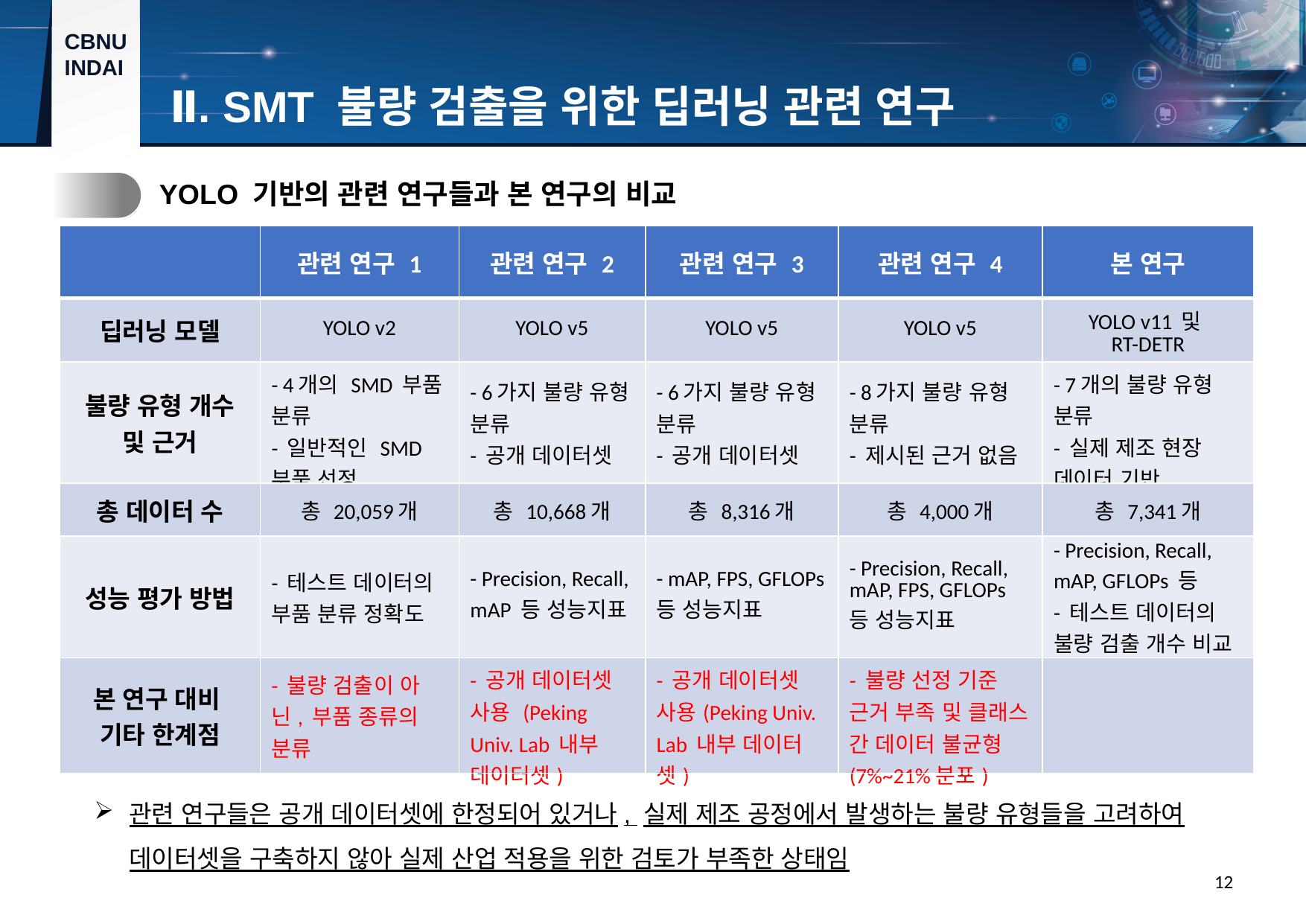

Ⅱ. SMT 불량 검출을 위한 딥러닝 관련 연구

3.
YOLO 기반의 관련 연구들과 본 연구의 비교
|  | 관련 연구 1 | 관련 연구 2 | 관련 연구 3 | 관련 연구 4 | 본 연구 |
| --- | --- | --- | --- | --- | --- |
| 딥러닝 모델 | YOLO v2 | YOLO v5 | YOLO v5 | YOLO v5 | YOLO v11 및 RT-DETR |
| 불량 유형 개수 및 근거 | - 4개의 SMD 부품 분류 - 일반적인 SMD 부품 선정 | - 6가지 불량 유형 분류 - 공개 데이터셋 | - 6가지 불량 유형 분류 - 공개 데이터셋 | - 8가지 불량 유형 분류 - 제시된 근거 없음 | - 7개의 불량 유형 분류 - 실제 제조 현장 데이터 기반 |
| 총 데이터 수 | 총 20,059개 | 총 10,668개 | 총 8,316개 | 총 4,000개 | 총 7,341개 |
| 성능 평가 방법 | - 테스트 데이터의 부품 분류 정확도 | - Precision, Recall, mAP 등 성능지표 | - mAP, FPS, GFLOPs 등 성능지표 | - Precision, Recall, mAP, FPS, GFLOPs 등 성능지표 | - Precision, Recall, mAP, GFLOPs 등 - 테스트 데이터의 불량 검출 개수 비교 |
| 본 연구 대비 기타 한계점 | - 불량 검출이 아닌, 부품 종류의 분류 | - 공개 데이터셋 사용 (Peking Univ. Lab 내부 데이터셋) | - 공개 데이터셋 사용(Peking Univ. Lab 내부 데이터셋) | - 불량 선정 기준 근거 부족 및 클래스 간 데이터 불균형(7%~21%분포) |  |
관련 연구들은 공개 데이터셋에 한정되어 있거나, 실제 제조 공정에서 발생하는 불량 유형들을 고려하여 데이터셋을 구축하지 않아 실제 산업 적용을 위한 검토가 부족한 상태임
12